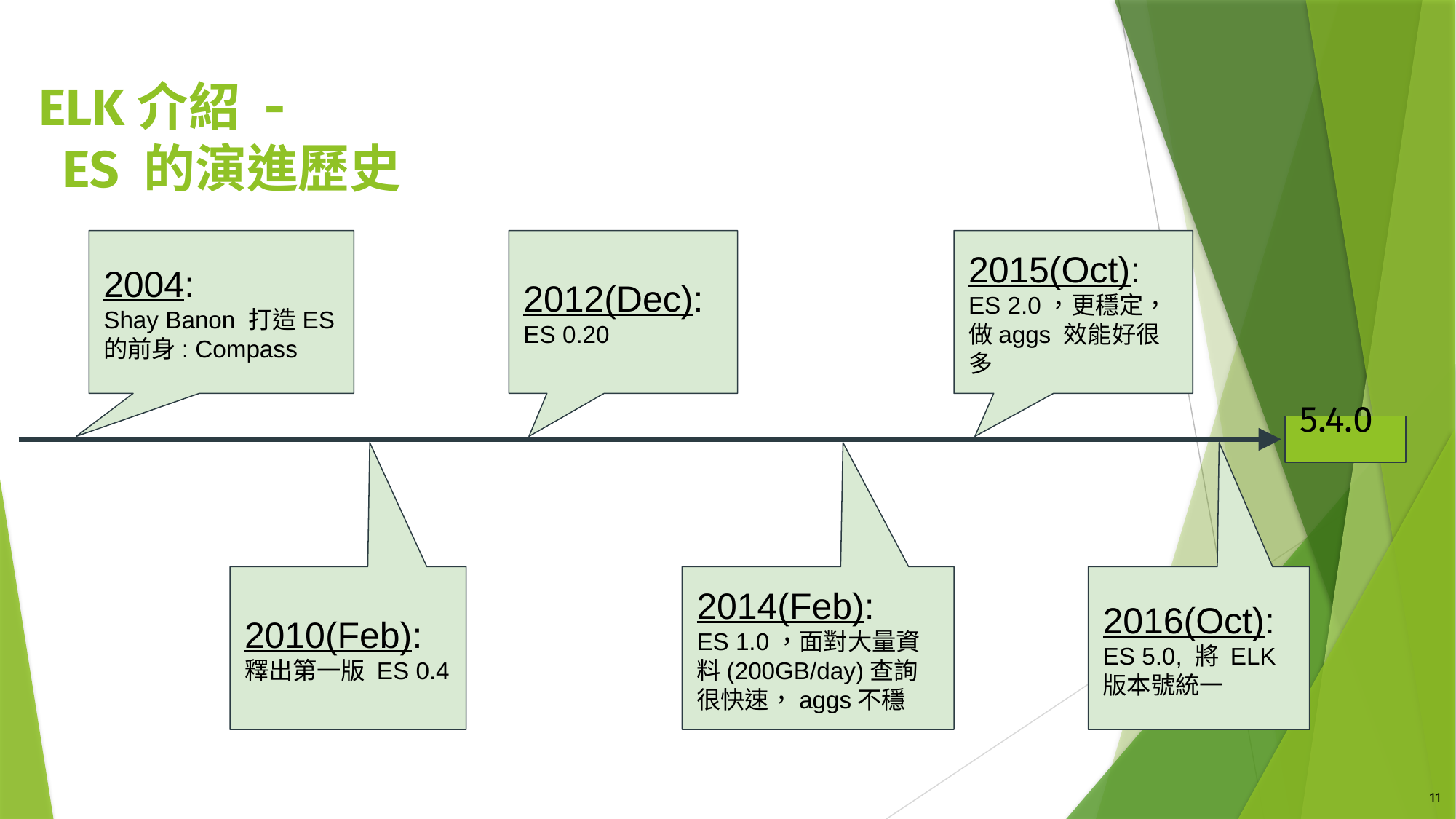

# ELK介紹 - ES 的演進歷史
2004:
Shay Banon 打造ES的前身: Compass
2012(Dec):
ES 0.20
2015(Oct):
ES 2.0，更穩定，做aggs 效能好很多
5.4.0
2010(Feb):
釋出第一版 ES 0.4
2014(Feb):
ES 1.0，面對大量資料(200GB/day)查詢很快速，aggs不穩
2016(Oct):
ES 5.0, 將 ELK 版本號統一
11